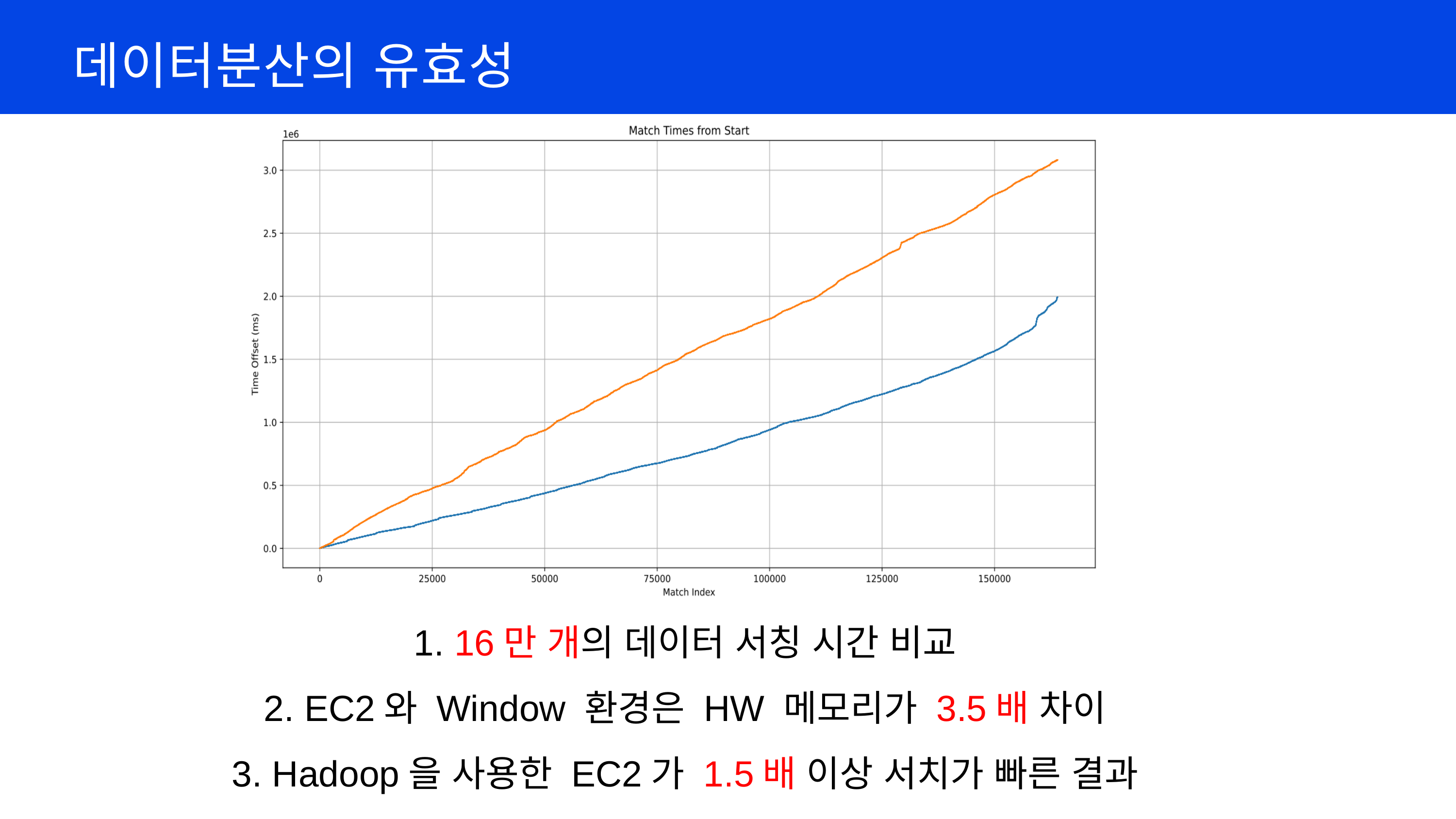

데이터분산의 유효성

1. 16만 개의 데이터 서칭 시간 비교
2. EC2와 Window 환경은 HW 메모리가 3.5배 차이
3. Hadoop을 사용한 EC2가 1.5배 이상 서치가 빠른 결과